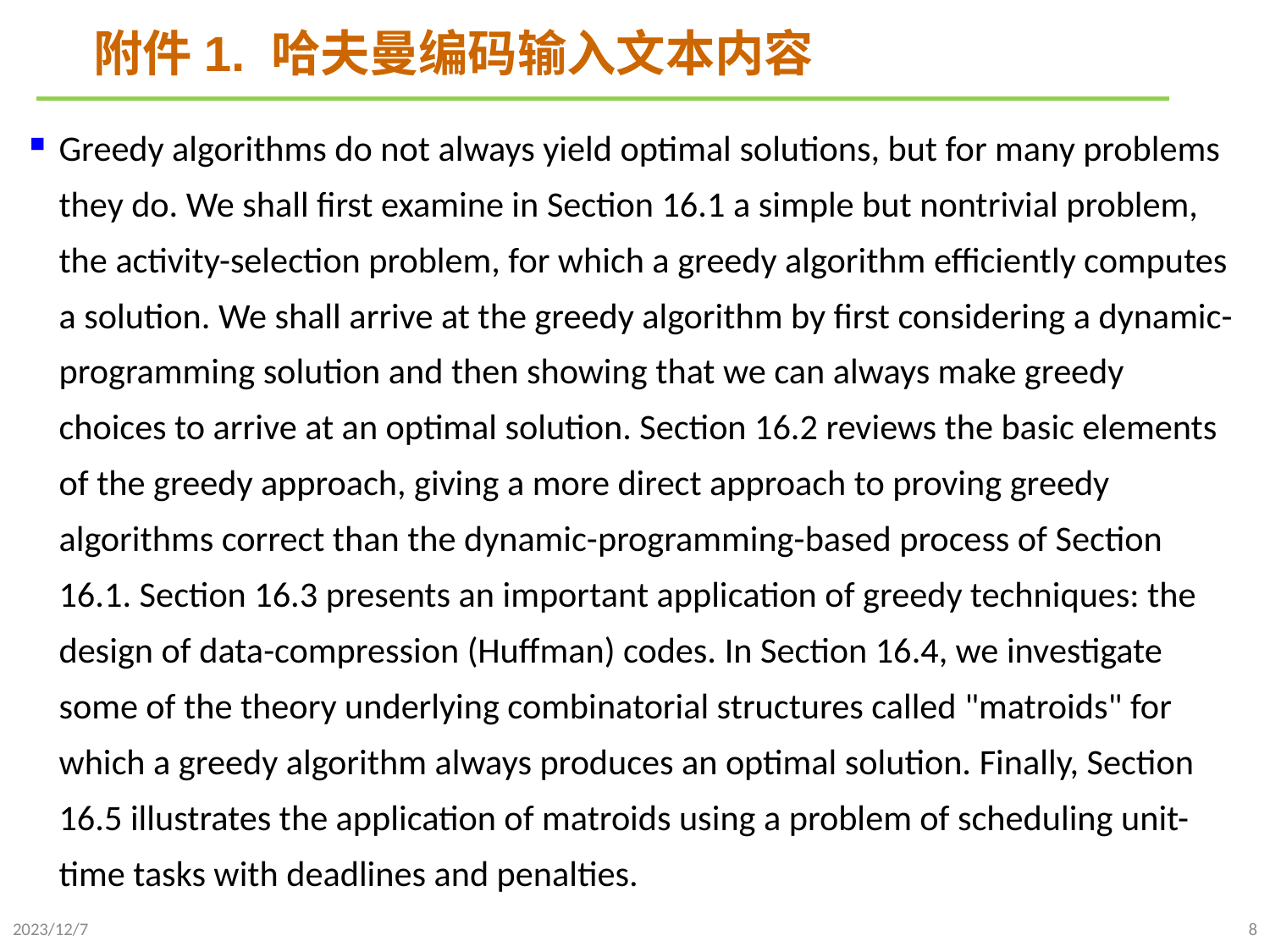

# 附件1. 哈夫曼编码输入文本内容
Greedy algorithms do not always yield optimal solutions, but for many problems they do. We shall first examine in Section 16.1 a simple but nontrivial problem, the activity-selection problem, for which a greedy algorithm efficiently computes a solution. We shall arrive at the greedy algorithm by first considering a dynamic-programming solution and then showing that we can always make greedy choices to arrive at an optimal solution. Section 16.2 reviews the basic elements of the greedy approach, giving a more direct approach to proving greedy algorithms correct than the dynamic-programming-based process of Section 16.1. Section 16.3 presents an important application of greedy techniques: the design of data-compression (Huffman) codes. In Section 16.4, we investigate some of the theory underlying combinatorial structures called "matroids" for which a greedy algorithm always produces an optimal solution. Finally, Section 16.5 illustrates the application of matroids using a problem of scheduling unit-time tasks with deadlines and penalties.

2023/12/7
8